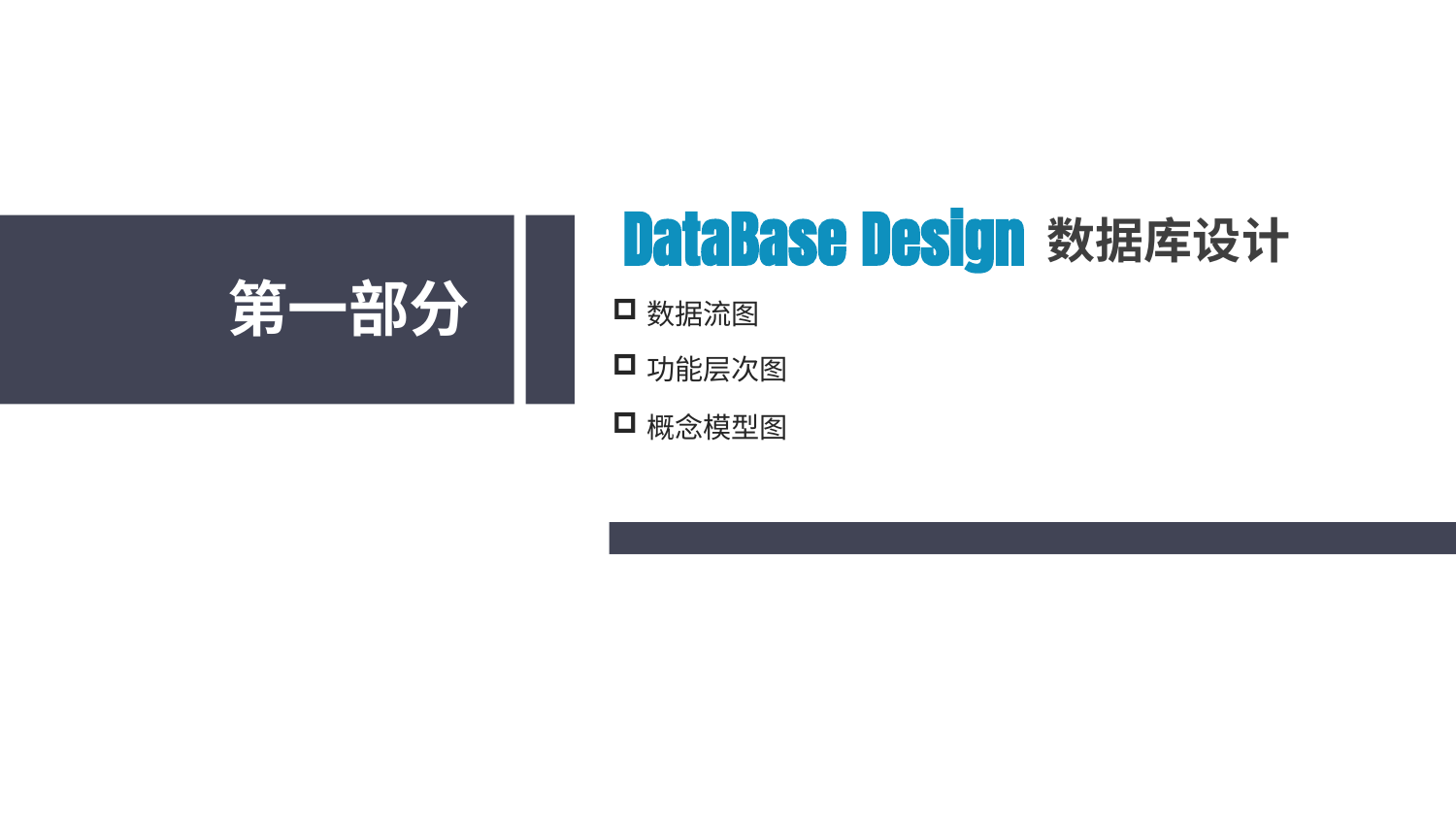

DataBase Design
数据库设计

第一部分
数据流图
功能层次图
概念模型图